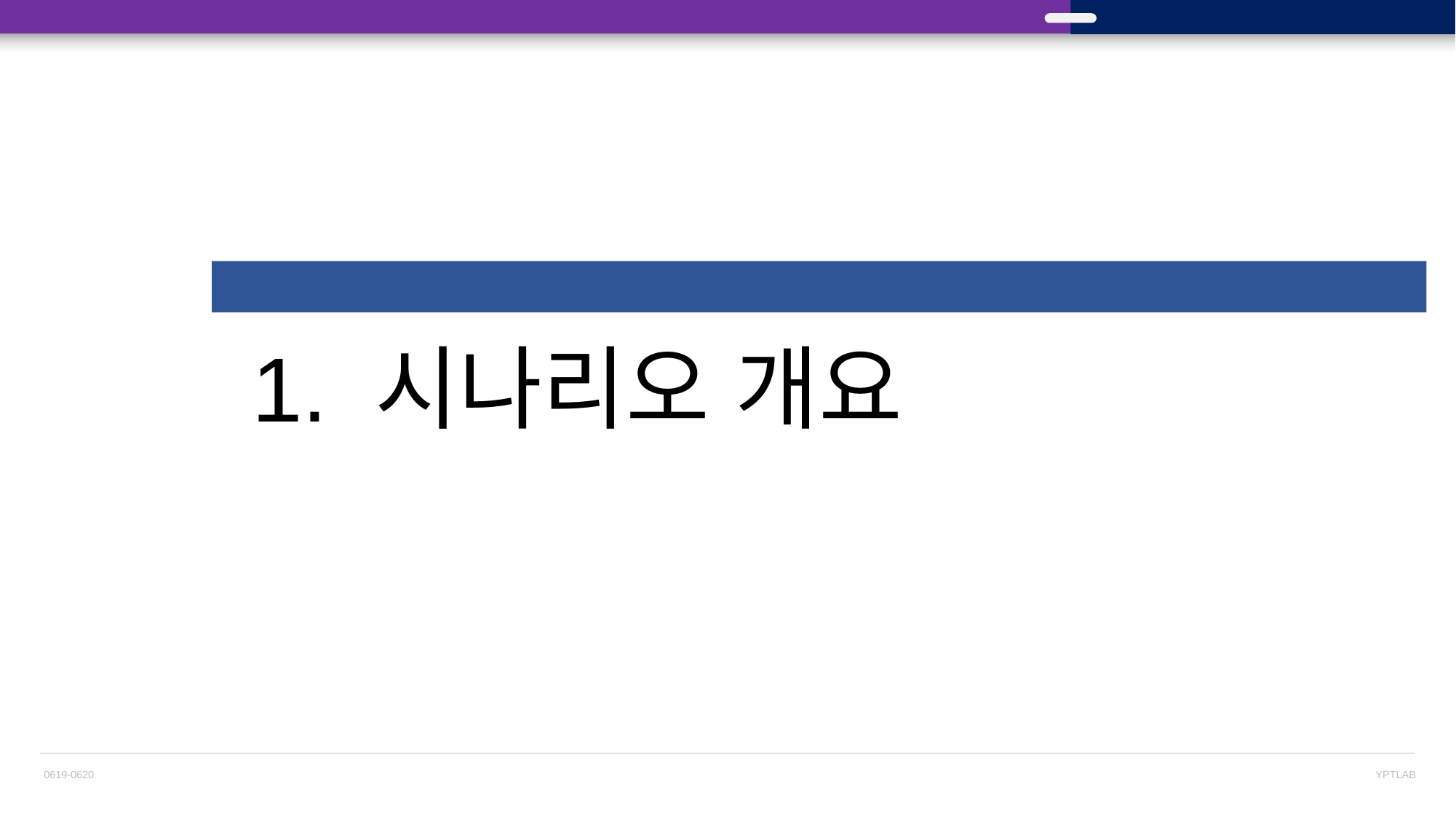

LOGO
프레젠테이션 교육

1. 시나리오 개요
0619-0620
YPTLAB